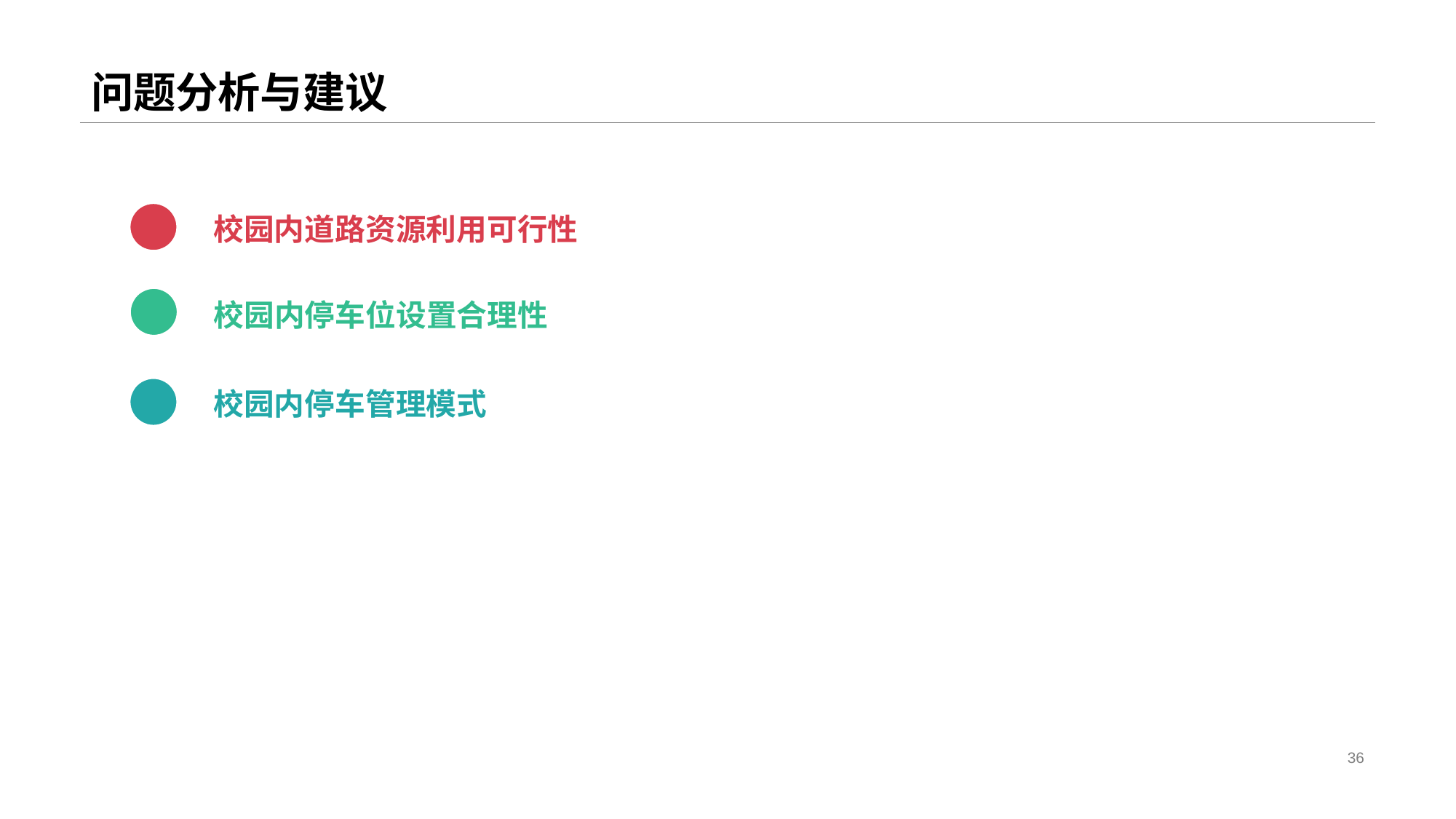

# 问题分析与建议

校园内道路资源利用可行性

校园内停车位设置合理性
校园内停车管理模式

36